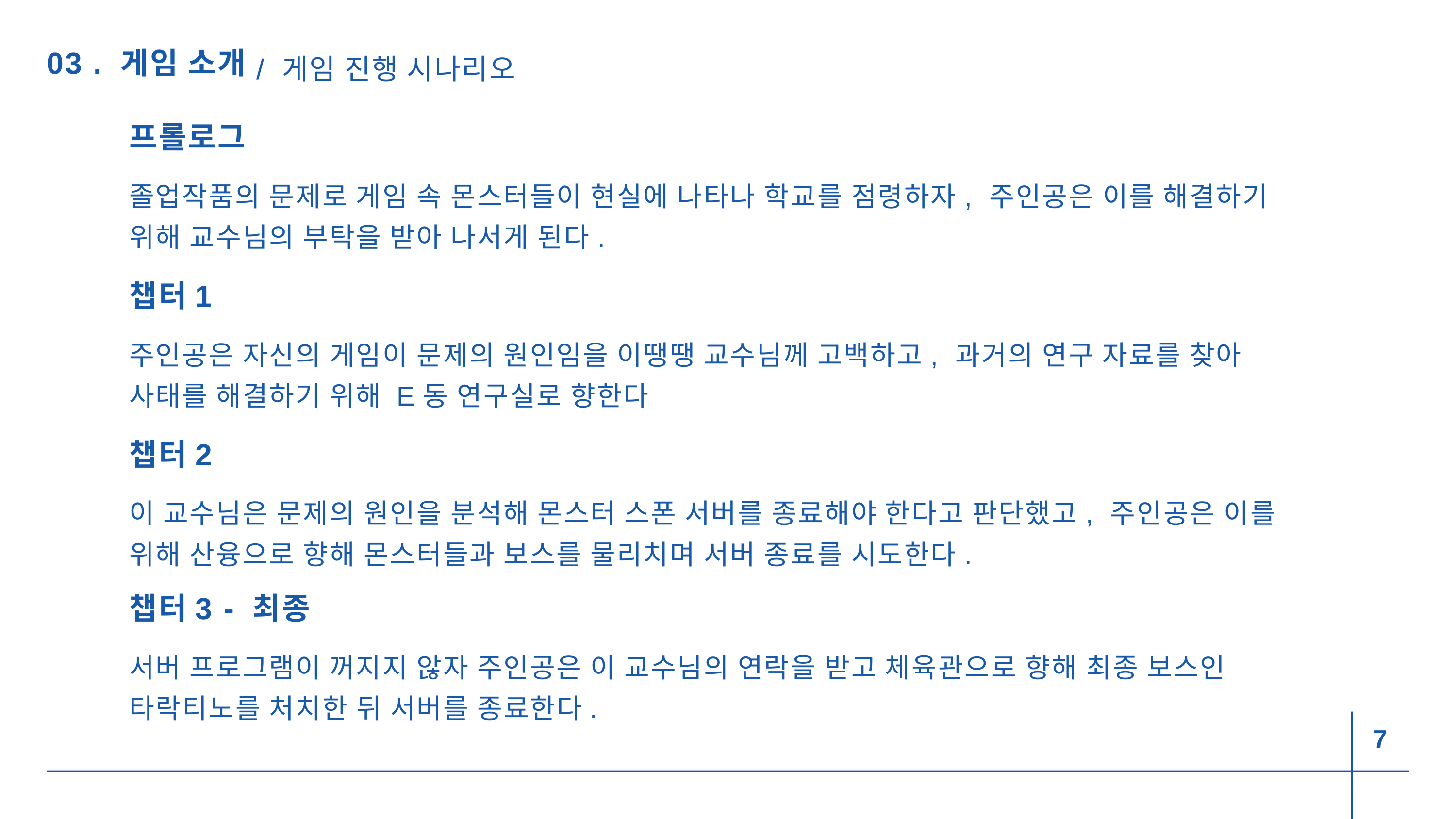

/ 게임 진행 시나리오
03 . 게임 소개
프롤로그
졸업작품의 문제로 게임 속 몬스터들이 현실에 나타나 학교를 점령하자, 주인공은 이를 해결하기 위해 교수님의 부탁을 받아 나서게 된다.
챕터1
주인공은 자신의 게임이 문제의 원인임을 이땡땡 교수님께 고백하고, 과거의 연구 자료를 찾아 사태를 해결하기 위해 E동 연구실로 향한다
챕터2
이 교수님은 문제의 원인을 분석해 몬스터 스폰 서버를 종료해야 한다고 판단했고, 주인공은 이를 위해 산융으로 향해 몬스터들과 보스를 물리치며 서버 종료를 시도한다.
챕터3 - 최종
서버 프로그램이 꺼지지 않자 주인공은 이 교수님의 연락을 받고 체육관으로 향해 최종 보스인 타락티노를 처치한 뒤 서버를 종료한다.

7